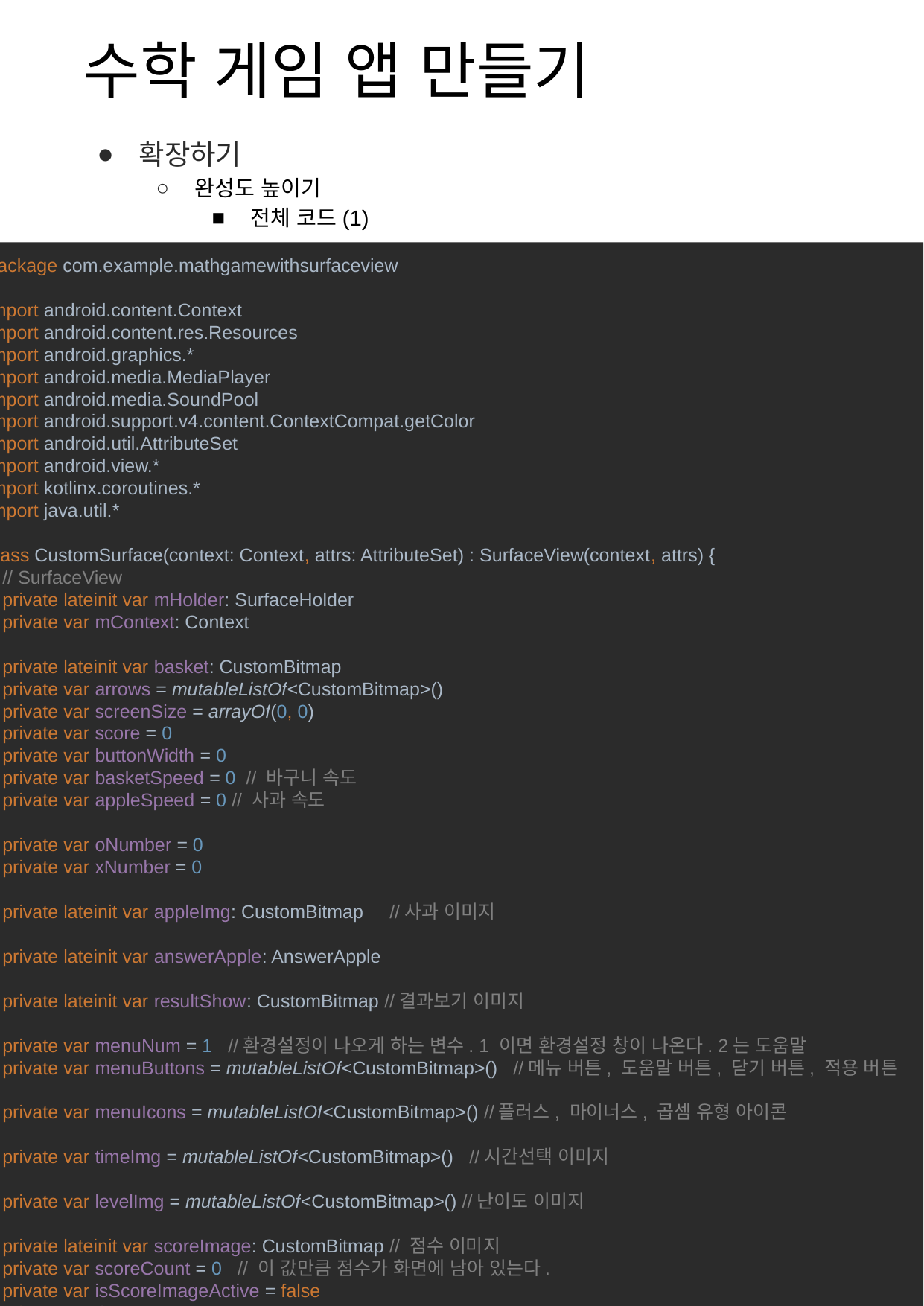

# 수학 게임 앱 만들기
확장하기
완성도 높이기
전체 코드(1)

package com.example.mathgamewithsurfaceview

import android.content.Context
import android.content.res.Resources
import android.graphics.*
import android.media.MediaPlayer
import android.media.SoundPool
import android.support.v4.content.ContextCompat.getColor
import android.util.AttributeSet
import android.view.*
import kotlinx.coroutines.*
import java.util.*

class CustomSurface(context: Context, attrs: AttributeSet) : SurfaceView(context, attrs) {
   // SurfaceView
   private lateinit var mHolder: SurfaceHolder
   private var mContext: Context

   private lateinit var basket: CustomBitmap
   private var arrows = mutableListOf<CustomBitmap>()
   private var screenSize = arrayOf(0, 0)
   private var score = 0
   private var buttonWidth = 0
   private var basketSpeed = 0  // 바구니 속도
   private var appleSpeed = 0 // 사과 속도

   private var oNumber = 0
   private var xNumber = 0

   private lateinit var appleImg: CustomBitmap     //사과 이미지

   private lateinit var answerApple: AnswerApple

   private lateinit var resultShow: CustomBitmap //결과보기 이미지

   private var menuNum = 1   //환경설정이 나오게 하는 변수. 1 이면 환경설정 창이 나온다. 2는 도움말
   private var menuButtons = mutableListOf<CustomBitmap>()   //메뉴 버튼, 도움말 버튼, 닫기 버튼, 적용 버튼

   private var menuIcons = mutableListOf<CustomBitmap>() //플러스, 마이너스, 곱셈 유형 아이콘

   private var timeImg = mutableListOf<CustomBitmap>()   //시간선택 이미지

   private var levelImg = mutableListOf<CustomBitmap>() //난이도 이미지

   private lateinit var scoreImage: CustomBitmap // 점수 이미지
   private var scoreCount = 0   // 이 값만큼 점수가 화면에 남아 있는다.
   private var isScoreImageActive = false
   private var timer = 30

   //alpha 값 처리를 위한 변수, 하나가 눌려지면 다른것들은 흐리게 나오도록 함.
   private var level = 1 // 값이 0 이면 쉬움, 1이면 중간, 2이면 어려움
   private var timeValue = 1 // 값이 0 이면 30초, 1이면 1분, 2 이면 2분
   private var operator = 0    // operator 가 0 이면 덧셈문제,  1이면 뺄셈 문제, 2 이면 곱셈문제

   private var apple = ArrayList<Apple>()
   private var appleSize = 0
   private lateinit var menuTitle: CustomBitmap // 메뉴 타이틀

   private var number1 = 0
   private var number2 = 0  // 덧셈에 사용될 숫자
   private var answer = 0 // 정답
   private var wrongNumber = IntArray(5)  //오답 숫자 5개를 담을 배열

   private lateinit var backMusic: MediaPlayer
   private lateinit var sPool: SoundPool
   private var correctSound = 0
   private var wrongSound = 0

   init {
       val holder = holder
       mContext = context
       initialize()
       customCo(holder)
       isFocusable = true
   }

   private fun initialize() {
       //현재 화면을 받아옴
       val display = (mContext.getSystemService(Context.WINDOW_SERVICE) as WindowManager).defaultDisplay
       //현재 화면의 크기를 구함
       val point = Point()
       display.getSize(point)
       screenSize = arrayOf(point.x, point.y)
       //바구니와 사과가 움직이는 속도
       basketSpeed = screenSize[0] / 40
       appleSpeed = screenSize[1] / 140
       //버튼 크기 및 사과 크기
       buttonWidth = screenSize[0] / 6
       appleSize = buttonWidth

       basket = CustomBitmap(resources, R.drawable.basket,screenSize[0] * 1 / 9,screenSize[1] * 6 / 9 + buttonWidth / 2,screenSize[0] / 4,screenSize[1] / 14)

       arrows.add(CustomBitmap(resources,R.drawable.left_arrow,buttonWidth / 2, screenSize[1] - buttonWidth * 2, buttonWidth, buttonWidth) )
       arrows.add(CustomBitmap(resources, R.drawable.right_arrow, screenSize[0] - buttonWidth - buttonWidth / 2,screenSize[1] - buttonWidth * 2, buttonWidth, buttonWidth))

       appleImg = CustomBitmap(resources, R.drawable.apple, 0, 0, buttonWidth, buttonWidth)
       menuTitle = CustomBitmap(resources, R.drawable.menutitle, screenSize[0] / 3, 0, screenSize[0] / 3, screenSize[1] / 7)

       answerApple = AnswerApple(screenSize[0] / 4, 0, appleSpeed)
       //메뉴, 도움말 버튼
       menuButtons.add(CustomBitmap(resources, R.drawable.menubutton, screenSize[0] - buttonWidth * 2 + buttonWidth / 2, screenSize[1] / 30, buttonWidth, buttonWidth))
       menuButtons.add(CustomBitmap(resources, R.drawable.help, screenSize[0] - buttonWidth - buttonWidth / 4, screenSize[1] / 8, buttonWidth, buttonWidth))

       // 덧셈, 뺄셈, 곱셈 문제 아이콘 만들기
       menuIcons.add(CustomBitmap(resources, R.drawable.plusicon, buttonWidth, screenSize[1] / 5, buttonWidth, buttonWidth))
       menuIcons.add(CustomBitmap(resources, R.drawable.minusicon, buttonWidth * 2 + buttonWidth / 4, screenSize[1] / 5, buttonWidth, buttonWidth))
       menuIcons.add(CustomBitmap(resources, R.drawable.multiicon, buttonWidth * 3 + buttonWidth / 2, screenSize[1] / 5, buttonWidth, buttonWidth))
       //확인, 닫기 버튼
       menuButtons.add(CustomBitmap(resources, R.drawable.applybutton, screenSize[0] / 4 - buttonWidth / 2, menuIcons[0].yPos + buttonWidth * 6 + buttonWidth / 2, buttonWidth * 4 / 3, buttonWidth))
       menuButtons.add(CustomBitmap(resources, R.drawable.closebutton, screenSize[0] * 2 / 3 - buttonWidth / 2, menuIcons[0].yPos + buttonWidth * 6 + buttonWidth / 2, buttonWidth * 4 / 3, buttonWidth))

       //난이도 조절 버튼
       levelImg.add(CustomBitmap(resources, R.drawable.level1, menuIcons[0].xPos, menuIcons[0].yPos + buttonWidth * 2, buttonWidth, buttonWidth))
       levelImg.add(CustomBitmap(resources, R.drawable.level2, menuIcons[1].xPos, menuIcons[0].yPos + buttonWidth * 2, buttonWidth, buttonWidth))
       levelImg.add(CustomBitmap(resources, R.drawable.level3, menuIcons[2].xPos, menuIcons[0].yPos + buttonWidth * 2, buttonWidth, buttonWidth))

       //시간 조절 버튼
       timeImg.add(CustomBitmap(resources, R.drawable.time30, menuIcons[0].xPos, menuIcons[0].yPos + buttonWidth * 4, buttonWidth, buttonWidth))
       timeImg.add(CustomBitmap(resources, R.drawable.time60, menuIcons[1].xPos, menuIcons[0].yPos + buttonWidth * 4, buttonWidth, buttonWidth))
       timeImg.add(CustomBitmap(resources, R.drawable.time120, menuIcons[2].xPos, menuIcons[0].yPos + buttonWidth * 4, buttonWidth, buttonWidth))

       //정답 사과 받았을 때 표시할 점수 이미지
       scoreImage = CustomBitmap(resources, R.drawable.score, 0, 0, buttonWidth, buttonWidth)
       //결과 이미지
       resultShow = CustomBitmap(resources, R.drawable.resultshow, buttonWidth, buttonWidth / 2, screenSize[0] * 2 / 3, screenSize[1] * 1 / 4)
       //bgm 재생용
       backMusic = MediaPlayer.create(mContext, R.raw.song)
       backMusic.isLooping = true //노래를 무한반복으로 나오게 하기
       backMusic.start()

       sPool = SoundPool.Builder().build()
       correctSound = sPool.load(mContext, R.raw.correct_sound, 1)
       wrongSound = sPool.load(mContext, R.raw.wrong_sound, 2)
   }
   //새로운 문제 만들기
private fun makeQuestion() {
   //정답 사과에 들어갈 숫자
   number1 = Random().nextInt(99) + 1  //1부터 100까지 난수 발생
   number2 = Random().nextInt(99) + 1

   answer =  when (operator) {
       0 -> number1 + number2
       1 -> {
           if (number1 < number2) {
               val tmp = number1
               number1 = number2
               number2 = tmp
           }
           number1 - number2
       }
       else -> number1 * number2
   }
   //오답 사과에 들어갈 숫자
   var bound = 197

   if (operator == 2) bound = 9800

   for (i in 0..4) {
       var x = Random().nextInt(bound) + 1
       while (x == answer) {         //오답숫자가 정답숫자가 같으면 다시 다른 숫자를 찾는다.
           x = Random().nextInt(bound) + 1
       }
       wrongNumber[i] = x
   }
}

   private fun moveApple() {
       //오답 사과 움직이기
       for (i in apple.indices.reversed()) {
           apple[i].y += appleSpeed
           if (apple[i].y > screenSize[1]) apple[i].y = -(Random().nextInt(70) + 100)
       }

       //정답 사과 움직이기
       answerApple.y += appleSpeed
   }

   private fun checkCollision() {
       //바구니와 오답사과가 접촉했는지 체크
       for (i in apple.indices.reversed()) {
           if (apple[i].x + appleSize / 2 > basket.xPos && apple[i].x + appleSize / 2 < basket.xPos + basket.xSize
               && apple[i].y + appleSize > basket.yPos && apple[i].y + appleSize < basket.yPos + basket.ySize) {
               apple.removeAt(i)
               score -= 10
               xNumber += 1
               sPool.play(wrongSound, 1f, 1f, 9, 0, 1f)
           }
       }

       //바구니와 정답사과가 접촉했는지 체크
       if (answerApple.x + appleSize / 2 > basket.xPos && answerApple.x + appleSize / 2 < basket.xPos + basket.xSize
           && answerApple.y + appleSize > basket.yPos && answerApple.y + appleSize < basket.yPos + basket.ySize) {
           score += 30
           oNumber += 1
           makeQuestion()
           answerApple.x = Random().nextInt(screenSize[0] - buttonWidth)
           answerApple.y = -Random().nextInt(300)
           isScoreImageActive = true
           scoreImage.xPos = basket.xPos - buttonWidth / 2
           scoreImage.yPos = basket.yPos - buttonWidth / 2
           sPool.play(correctSound, 1f, 1f, 9, 0, 1f)
       }
   }
   //시간 측정하는 코루틴
   private fun checkTime() = runBlocking {
       val repeatCount = timer
       val jobs = CoroutineScope(Dispatchers.Main).launch(start = CoroutineStart.LAZY) {
           repeat(repeatCount) {
               if (menuNum == 0) {
                   delay(1000)
                   timer--
               }
           }
           menuNum = 3
       }
       jobs.start()
   }
   //화면 그리는 코루틴
   private fun customCo(mHolder: SurfaceHolder) = runBlocking {
       makeQuestion()
       val jobs = GlobalScope.launch(start = CoroutineStart.LAZY) {
           var canvas: Canvas?
           while (true) {
               canvas = mHolder.lockCanvas()
               if (canvas != null) {
                   try {
                       synchronized(mHolder) {
                           drawEverything(canvas)
                       }
                   } finally {
                       mHolder.unlockCanvasAndPost(canvas)
                   }
               }
           }
       }
       jobs.start()
   }
   //캔버스에 화면 그리는 함수. 코루틴에서 호출된다.
   private fun drawEverything(canvas: Canvas?) {
       //오답사과 개수가 5개 보다 작으면 사과을 만든다.
       if (apple.size < 4) {
           val x = Random().nextInt(screenSize[0] - buttonWidth)
           val y = Random().nextInt(screenSize[1] / 4)
           apple.add(Apple(x, -y, appleSpeed))

       }
       val p1 = Paint()   //사과안에 들어가는 흰 글씨
       val p2 = Paint()   //투명도 있는 paint P2
       val p3 = Paint()   //문제용 파란 글씨
       val p4 = Paint()   //검은 글씨

       p1.color = Color.WHITE
       p1.textSize = (screenSize[0] / 14).toFloat()

       p2.color = Color.WHITE
       p2.textSize = (screenSize[0] / 14).toFloat()
       p2.alpha = 100
       //색깔, 폰트 지정
       p3.color = getColor(context, R.color.blueNeon)
       p3.textSize = (screenSize[0] / 12).toFloat()
       val tf = Typeface.createFromAsset(mContext.assets, "syi.ttf")
       p3.typeface = Typeface.create(tf, Typeface.BOLD)
       p4.color = getColor(context, R.color.yellowNeon)
       p4.textSize = (screenSize[0] / 14).toFloat()
       p4.typeface = Typeface.create(tf, Typeface.BOLD)

       val pp = Paint()

       pp.color = getColor(context, R.color.backgroundColor)
       canvas!!.drawRect(0f, 0f, screenSize[0].toFloat(), screenSize[1].toFloat(), pp)
       canvas.drawText("남은 시간 : $timer", 0f, (screenSize[1] / 10).toFloat(), p4)
       canvas.drawText("점수 : " + Integer.toString(score), 0f, (screenSize[1] / 7).toFloat(), p4)

       answer = when (operator) {
           0 -> number1 + number2
           1 -> number1 - number2
           else -> number1 * number2
       }

       canvas.drawText("${Integer.toString(number1)} ${when(operator) {
                   0 -> "+"
                   1 -> "-"
                   else -> "*"
               }} ${Integer.toString(number2)}", (screenSize[0] / 3).toFloat(), (screenSize[1] / 15).toFloat(), p3
       )
       //바구니가 화면을 벗어 났을 경우 처리
       if (basket.xPos < 0) basket.xPos = 0
       if (basket.xPos + basket.xSize > screenSize[0]) basket.xPos = screenSize[0] - basket.xSize

       //바구니, 왼쪽키, 오른쪽키 캔버스에 그리기
       basket.drawBitmap(canvas, p1)
       for (arrow in arrows)
           arrow.drawBitmap(canvas, p1)

       //오답 사과 그리기
       for (tmp in apple)
           canvas.drawBitmap(appleImg.bitmap, tmp.x.toFloat(), tmp.y.toFloat(), p1)

       for (i in apple.indices.reversed())
           canvas.drawText(Integer.toString(wrongNumber[i]), (apple[i].x + appleSize / 6).toFloat(), (apple[i].y + appleSize * 2 / 3).toFloat(), p1)

       //정답 사과 그리기
       appleImg.drawBitmap(canvas, answerApple.x.toFloat(), answerApple.y.toFloat(), p1)
       canvas.drawText(Integer.toString(answer), (answerApple.x + appleSize / 6).toFloat(), (answerApple.y + appleSize * 2 / 3).toFloat(), p1)

       //정답사과 처리하기
       if (answerApple.y > screenSize[1]) answerApple.y = -50

       //시간이 0초 남게 되면 결과창이 나오도록 하기
       if (timer < 0) {
           menuNum = 3
           timer = when (timeValue) {
               0 -> 30
               1 -> 60
               else -> 120
           }
       }

       when (menuNum) {
           0 -> {
               moveApple()  //사과 움직이기
               checkCollision()
               menuButtons[0].drawBitmap(canvas, p1)
           }
           //환경설정(메뉴) - 문제유형, 난이도, 시간 선택하기
           1 -> {
               canvas.drawRect(0f, 0f, screenSize[0].toFloat(), screenSize[1].toFloat(), pp)
               menuTitle.drawBitmap(canvas, p1)
               canvas.drawText("문제유형 선택", buttonWidth.toFloat(), (menuIcons[0].yPos - buttonWidth / 4).toFloat(), p4)
               for (menu in menuButtons)
                   if(menu != menuButtons[0])
                       menu.drawBitmap(canvas, p1)

               for (menuIcon in menuIcons)
                   menuIcon.drawBitmap(canvas, p2)
               when (operator) {
                   0 -> menuIcons[0].drawBitmap(canvas, p1)
                   1 -> menuIcons[1].drawBitmap(canvas, p1)
                   2 -> menuIcons[2].drawBitmap(canvas, p1)
               }
               canvas.drawText("난이도 선택", buttonWidth.toFloat(), (levelImg[0].yPos - buttonWidth / 4).toFloat(), p4)
               for(level in levelImg)
                   level.drawBitmap(canvas, p2)
               when (level) {
                   0 -> levelImg[0].drawBitmap(canvas, p1)
                   1 -> levelImg[1].drawBitmap(canvas, p1)
                   2 -> levelImg[2].drawBitmap(canvas, p1)
               }
               canvas.drawText("시간 선택", buttonWidth.toFloat(), (timeImg[0].yPos - buttonWidth / 4).toFloat(), p4)
               for(time in timeImg)
                   time.drawBitmap(canvas, p2)
               when (timeValue) {
                   0 -> timeImg[0].drawBitmap(canvas, p1)
                   1 -> timeImg[1].drawBitmap(canvas, p1)
                   2 -> timeImg[2].drawBitmap(canvas, p1)
               }
           }
           //도움말 나오기
           2 -> {
               canvas.drawRect(0f, 0f, screenSize[0].toFloat(), screenSize[1].toFloat(), pp)
               canvas.drawText("바구니를 움직여서", (screenSize[0] / 20).toFloat(), (screenSize[1] / 20).toFloat(), p3)
               canvas.drawText("정답사과를 받는 게임", (screenSize[0] / 20).toFloat(), (screenSize[1] / 9).toFloat(), p3)
               appleImg.drawBitmap(canvas, (screenSize[0] / 2).toFloat(), (screenSize[1] / 2).toFloat(), p1)
               basket.drawBitmap(canvas, (screenSize[0] / 3).toFloat(), (screenSize[1] * 3 / 4).toFloat(), p1)
               menuButtons[3].drawBitmap(canvas, (menuButtons[3].xPos - buttonWidth).toFloat(), (menuButtons[3].yPos + buttonWidth * 1 / 3).toFloat(), p1)
           }
           //수학게임 결과
           3 -> {
               canvas.drawRect(0f, 0f, screenSize[0].toFloat(), screenSize[1].toFloat(), pp)
               canvas.drawBitmap(resultShow.bitmap, resultShow.xPos.toFloat(), resultShow.yPos.toFloat(), p1)
               canvas.drawText("맞은 개수: " + oNumber + "개", (screenSize[0] / 10).toFloat(), (screenSize[1] * 9 / 20).toFloat(), p4)
               canvas.drawText("틀린 개수: " + xNumber + "개", (screenSize[0] / 10).toFloat(), (screenSize[1] * 1 / 2).toFloat(), p4)
               canvas.drawBitmap(menuButtons[3].bitmap, (menuButtons[3].xPos - buttonWidth).toFloat(), (menuButtons[3].yPos + buttonWidth * 1 / 3).toFloat(), p1)
           }
       }

       //정답 사과을 받았을 경우 30점 표시하기
       if (isScoreImageActive) {
           scoreCount += 1
           if (scoreCount < 40) {
               scoreImage.drawBitmap(canvas, p1)
           } else {
               scoreCount = 0
               isScoreImageActive = false
           }
       }
   }

   override fun performClick(): Boolean {
       super.performClick()
       return false
   }
   //버튼을 클릭했는지 체크
   private fun checkButtonClick(button: CustomBitmap, x: Int, y: Int): Boolean {
       return (x > button.xPos) && (x < button.xPos + buttonWidth) && (y > button.yPos) && (y < button.yPos + buttonWidth)
   }

   override fun onTouchEvent(event: MotionEvent): Boolean {
       var x = 0
       var y = 0
       var returnValue = false

       if (event.action == MotionEvent.ACTION_DOWN) {

           x = event.x.toInt()
           y = event.y.toInt()
           returnValue = true

       } else {
           performClick()
       }
       if (checkButtonClick(arrows[0], x, y))
           basket.xPos -= basketSpeed
       else if (checkButtonClick(arrows[1], x, y))
           basket.xPos += basketSpeed

       // 환경설정 활성화 : 덧셈문제, 뺄셈, 곱셈 문제 선택
       if (menuNum == 1) {
           when {
               checkButtonClick(menuIcons[0], x, y) -> {
                   operator = 0
                   makeQuestion()
               }
               checkButtonClick(menuIcons[1], x, y) -> {
                   operator = 1
                   makeQuestion()
               }
               checkButtonClick(menuIcons[2], x, y) -> {
                   operator = 2
                   makeQuestion()
               }
           }
           when {
               checkButtonClick(timeImg[0], x, y) -> {
                   timer = 30
                   timeValue = 0
               }
               checkButtonClick(timeImg[1], x, y) -> {
                   timer = 60
                   timeValue = 1
               }
               checkButtonClick(timeImg[2], x, y) -> {
                   timer = 120
                   timeValue = 2
               }
           }
           when {
               checkButtonClick(levelImg[0], x, y) -> {
                   appleSpeed = screenSize[0] / 200
                   level = 0
                   oNumber = 0
                   xNumber = 0
                   makeQuestion()
               }
               checkButtonClick(levelImg[1], x, y) -> {
                   appleSpeed = screenSize[0] / 140
                   level = 1
                   oNumber = 0
                   xNumber = 0
                   makeQuestion()
               }
               checkButtonClick(levelImg[2], x, y) -> {
                   appleSpeed = screenSize[0] / 70
                   level = 2
                   oNumber = 0
                   xNumber = 0
                   makeQuestion()
               }
           }
           when {
               checkButtonClick(menuButtons[2], x, y) -> {
                   timer = when (timeValue) {
                       0 -> 30
                       1 -> 60
                       else -> 120
                   }
                   menuNum = 0
                   oNumber = 0
                   xNumber = 0
                   score = 0
                   makeQuestion()
                   checkTime()
               }
               checkButtonClick(menuButtons[3], x, y) -> {
                   oNumber = 0
                   xNumber = 0
                   System.exit(0)
               }
           }
           if(checkButtonClick(menuButtons[1], x, y)){
               menuNum = 2
           }
       }
       // 환경설정 비활성화, 즉 게임이 이루어지고 있다.
       else if (menuNum == 0) {
           if (checkButtonClick(menuButtons[0], x, y)) menuNum = 1
       }

       // 도움말 : 닫기 버튼,  또는 결과보기 창에서 나오는 닫기 버튼
       else if (menuNum == 2 || menuNum == 3) {
           if (x > menuButtons[3].xPos - buttonWidth * 4 / 3  && x < menuButtons[3].xPos + buttonWidth * 4 / 3 && y > menuButtons[3].yPos - buttonWidth * 4 / 3 && y < menuButtons[3].yPos + buttonWidth * 4 / 3) {
               if (menuNum == 3) {
                   oNumber = 0
                   xNumber = 0
               }
               menuNum = 1
           }
       }
       return returnValue
   }

   override fun onKeyDown(keyCode: Int, event: KeyEvent): Boolean {
       synchronized(mHolder) {
           when (keyCode) {
               KeyEvent.KEYCODE_DPAD_LEFT -> {
               }
               KeyEvent.KEYCODE_DPAD_RIGHT -> {
               }
               KeyEvent.KEYCODE_DPAD_UP -> {
               }
           }
       }
       return false
   }
}
29

각종 비트맵이나 음악 등을 초기화 하는 함수.

새로운 퀴즈를 만드는 함수.
오답 배열에 넣을 숫자까지 계산한다.

사과를 움직이는 함수.
배열에 들어있는 사과 객체의 y 좌표를 이동한다.

바구니와 사과의 접촉여부를 체크한다.
접촉했으면 그 객체를 지운다.
오답 사과와 정답 사과 각각 접촉했을 때 해야 할 일이 달라 따로 처리한다.

시간을 측정하는 코루틴.
Dispatchers.Main으로, 메인쓰레드에서 실행한다.
repeatCount 만큼, 1초씩 딜레이 하면서 시간을 줄이고 반복이 끝나면 menuNum을 3으로 만들어서 결과화면이 나오도록 한다.

화면을 그리는 코루틴.
GlobalScope로 만들어서 앱이 시작될 때 실행되고, 종료될 때 코루틴을 종료한다.
캔버스를 lock해서 그림을 그렸다가 unlock해서 다시 쌓아두는 방식을 사용한다.

페인트 객체 설정 부분.
글씨 크기, 폰트, 색깔 등을 지정한다.

백그라운드 색깔로 사각형 그리기.
남은 시간이랑 점수 text 그리기

문제 출력하기

menuNum == 0 이면 게임 진행화면

menuNum == 1 이면 환경 설정 화면.
문제 유형, 난이도, 시간 bitmap 등을 출력한다.
CustomBitmap 클래스의 drawBitmap 함수를 이용한다.

menuNum == 2 이면 도움말 화면.
설명문과 이미지 그리기.

menuNum == 3 이면 결과 화면.
결과 이미지 출력 및 맞은 개수 틀린 개수 표시

정답 사과를 받았을 때 30점 이미지를 사과 위치에 표시한다.

터치 모션일 경우, x의 위치와 y의 위치를 저장함.

좌우 화살표키를 눌렀을 경우 바구니가 양쪽으로 이동함.

문제 유형 선택

시간 선택

난이도 선택

확인 버튼 클릭 시 시간 설정 및 변수들 초기화

닫기 버튼 클릭시 변수 초기화 및 시스템 종료
도움말 버튼 클릭

게임 실행 중일 때 메뉴 버튼 누름

도움말이나 결과창에서 닫기 버튼을 터치하면 맞은개수 틀린개수를 초기화 후 환결성정으로 돌아감.